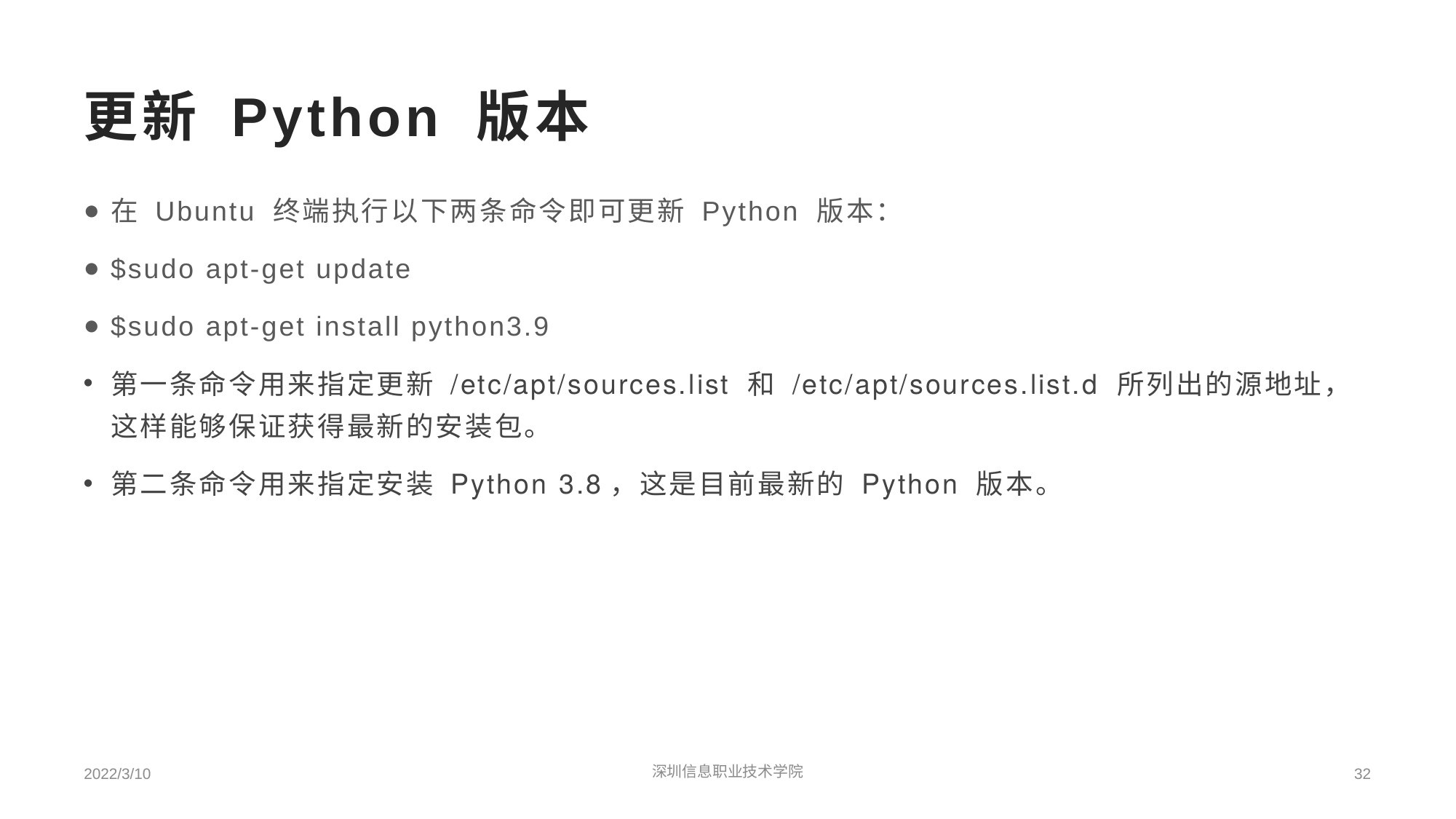

# 更新 Python 版本
在 Ubuntu 终端执行以下两条命令即可更新 Python 版本：
$sudo apt-get update
$sudo apt-get install python3.9
第一条命令用来指定更新 /etc/apt/sources.list 和 /etc/apt/sources.list.d 所列出的源地址，这样能够保证获得最新的安装包。
第二条命令用来指定安装 Python 3.8，这是目前最新的 Python 版本。

2022/3/10
深圳信息职业技术学院
32